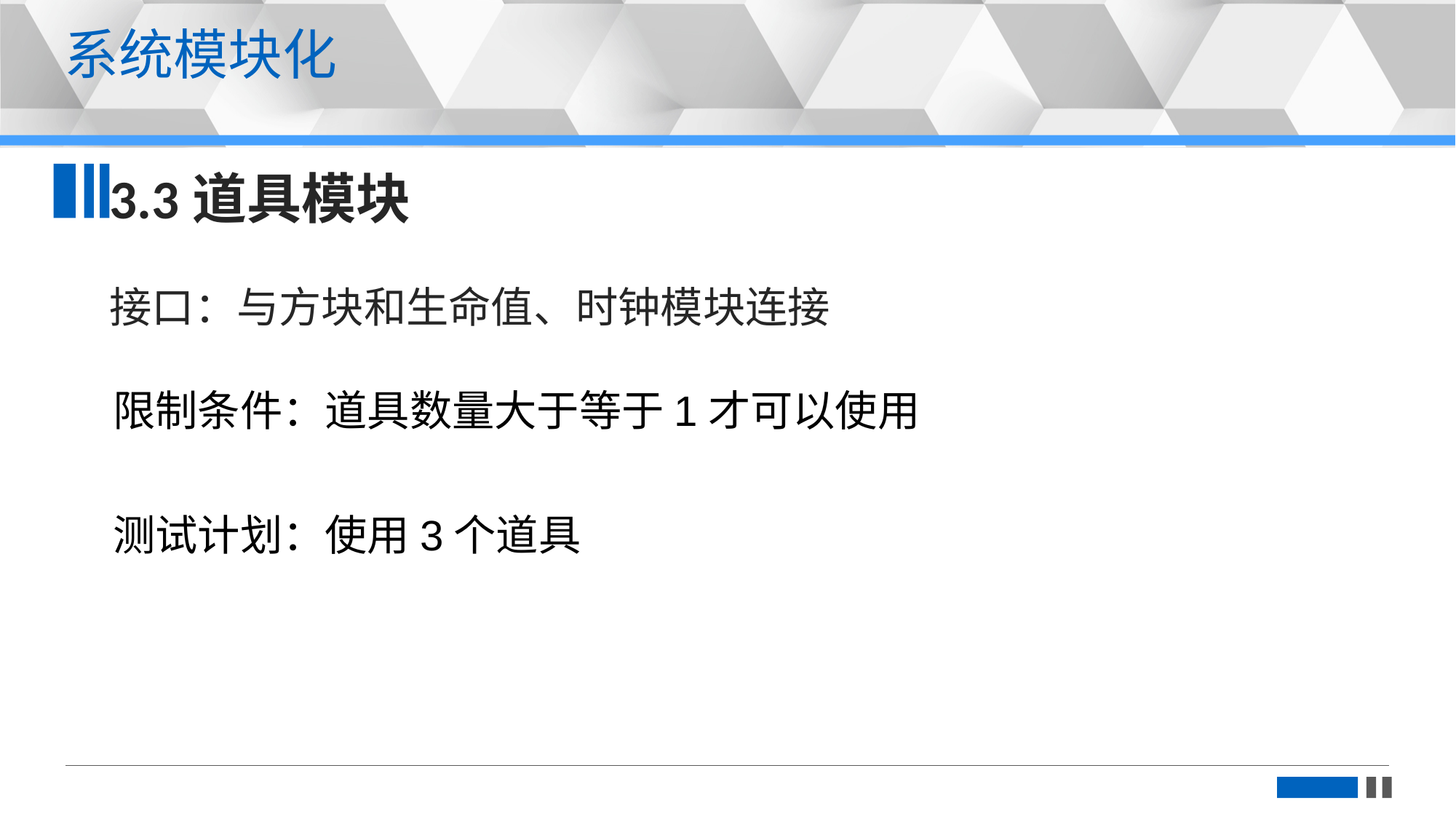

更多精品PPT模板下载：https://shop162430736.taobao.com
系统模块化

3.3道具模块
接口：与方块和生命值、时钟模块连接
限制条件：道具数量大于等于1才可以使用
测试计划：使用3个道具
26